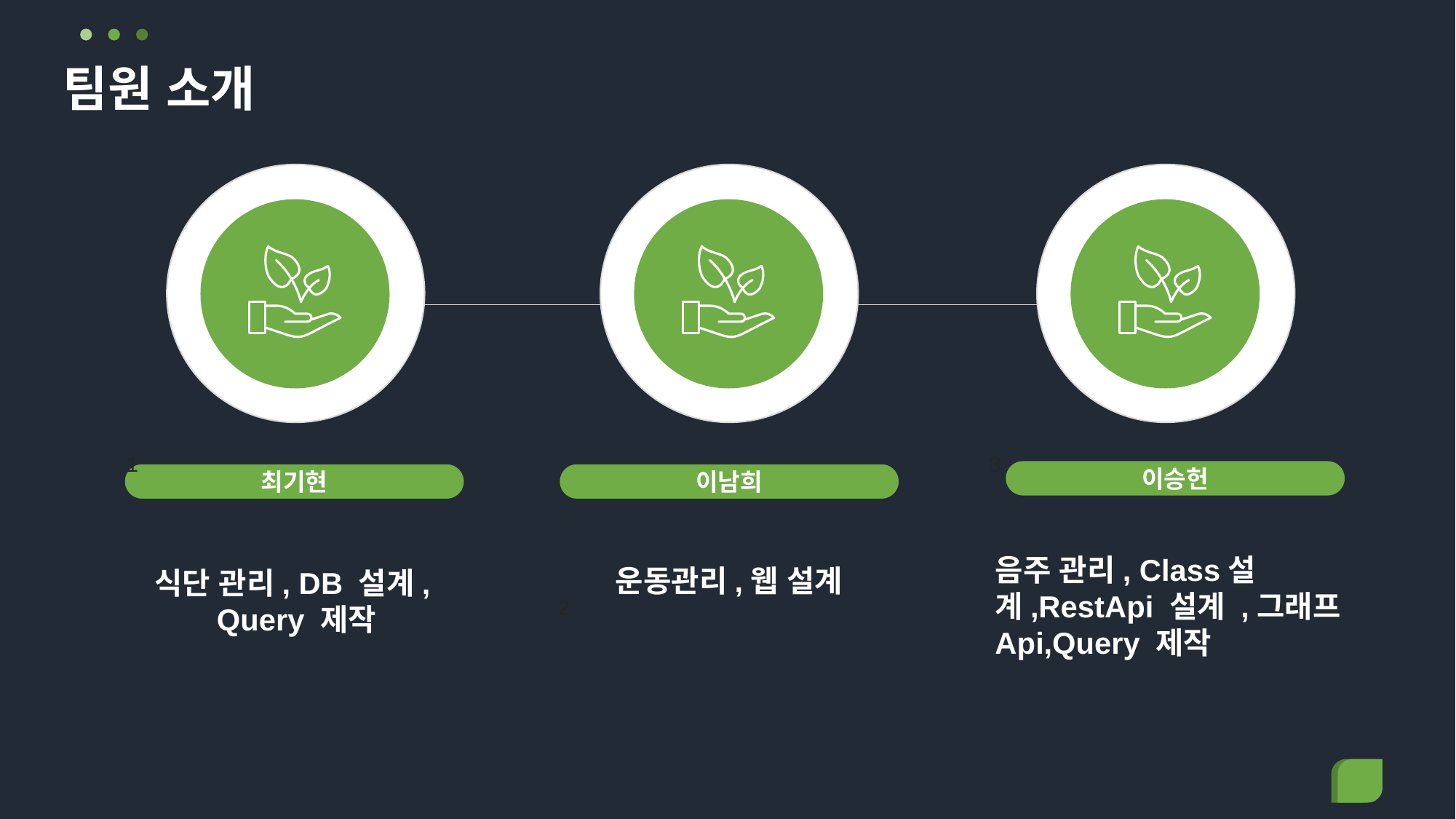

# 팀원 소개

1
3
이승헌
최기현
이남희
음주 관리, Class설계,RestApi 설계 ,그래프Api,Query 제작
운동관리,웹 설계
식단 관리, DB 설계,
 Query 제작
2